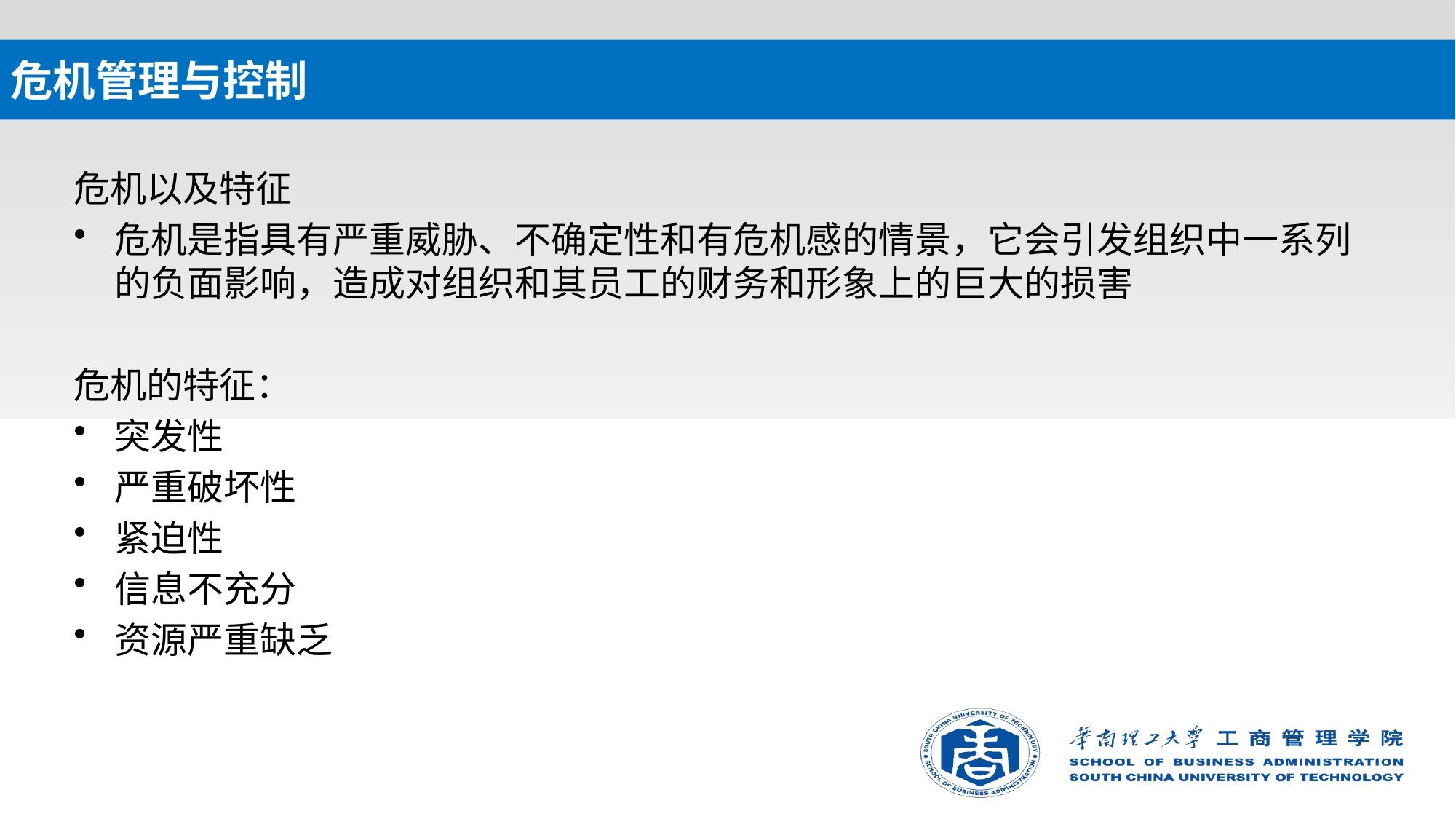

# 危机管理与控制
危机以及特征
危机是指具有严重威胁、不确定性和有危机感的情景，它会引发组织中一系列的负面影响，造成对组织和其员工的财务和形象上的巨大的损害

危机的特征：
突发性
严重破坏性
紧迫性
信息不充分
资源严重缺乏